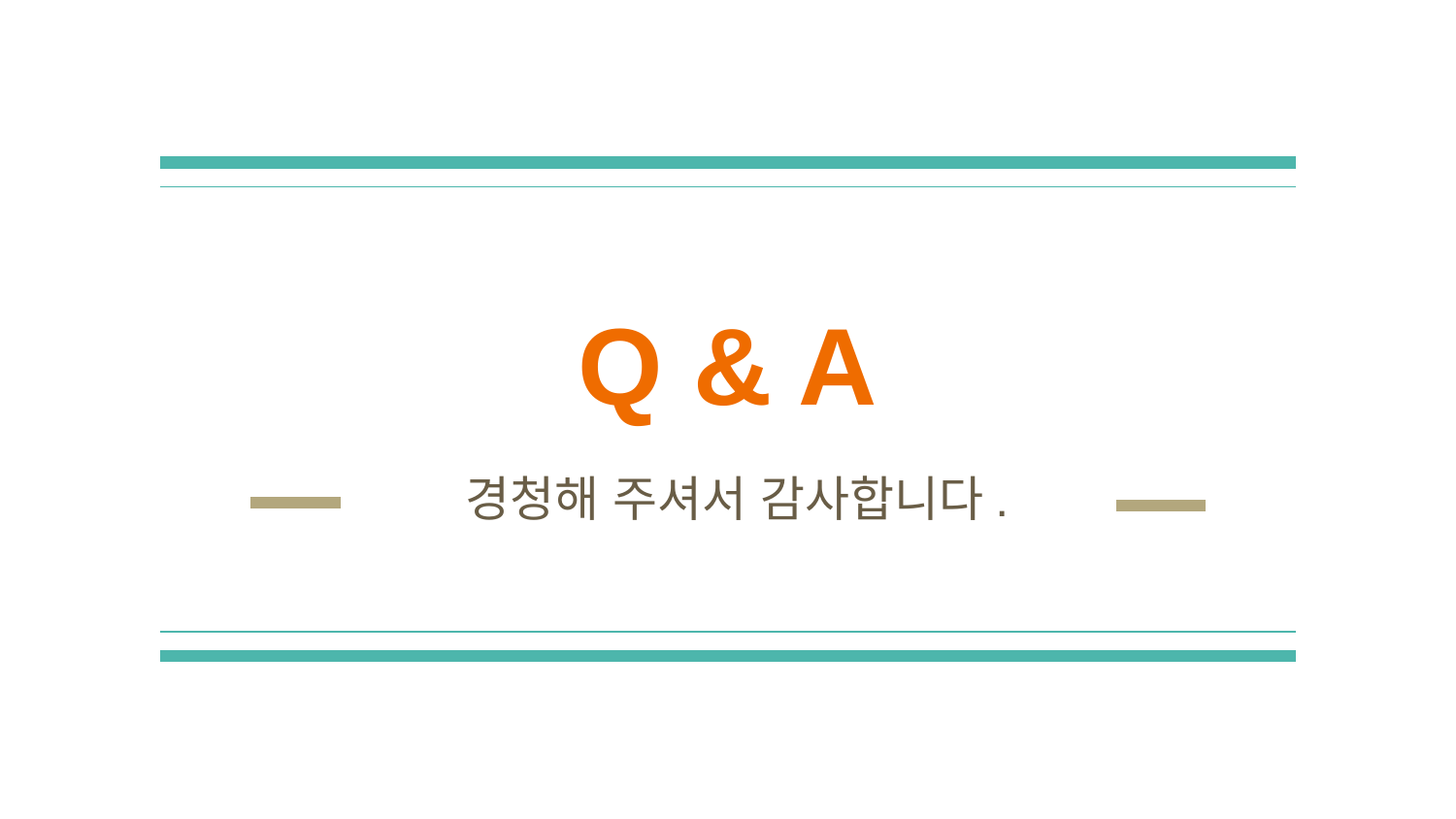

# Q & A
경청해 주셔서 감사합니다.